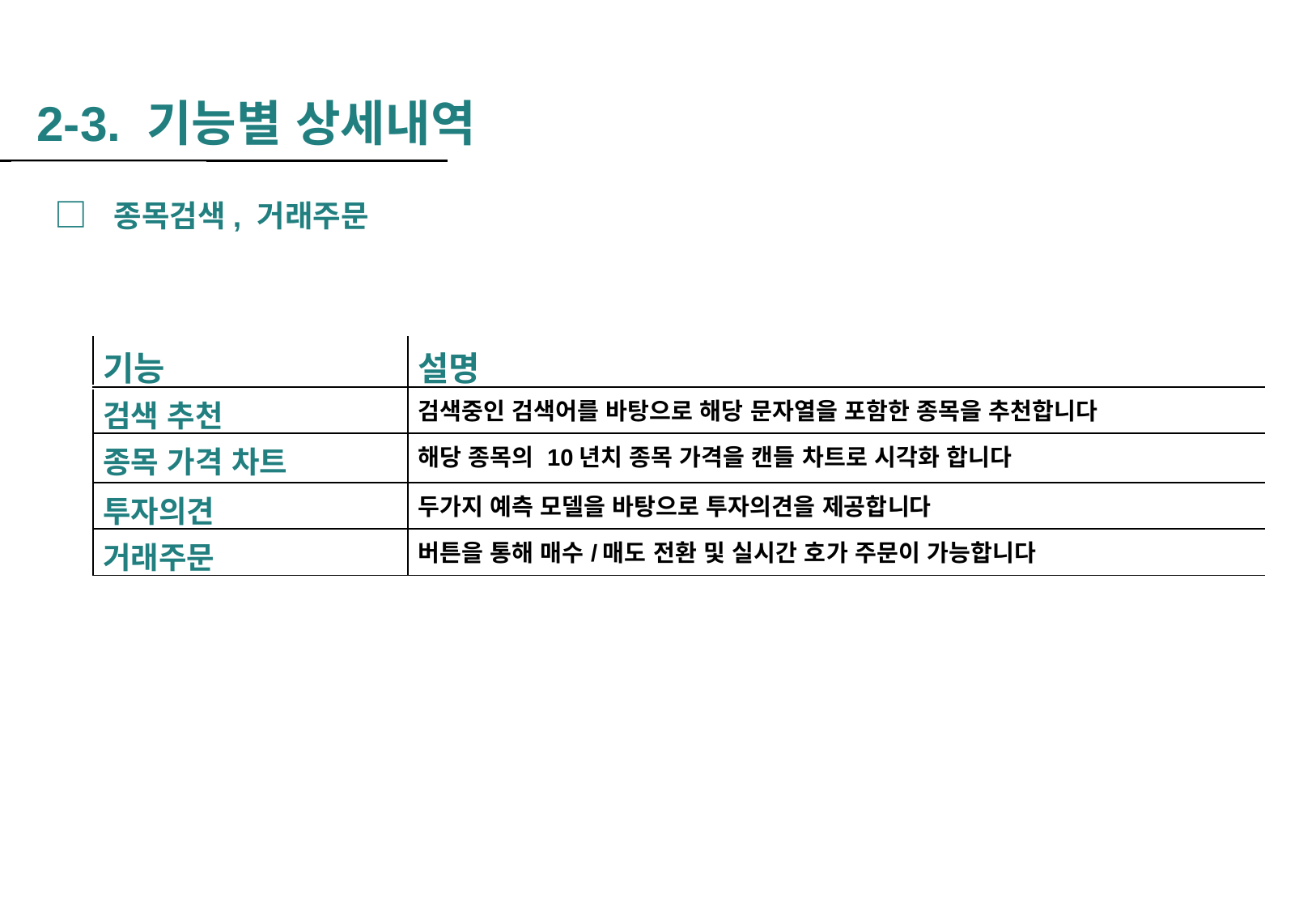

2-3. 기능별 상세내역

□  종목검색, 거래주문
|  | 기능 | 설명 |
| --- | --- | --- |
|  | 검색 추천 | 검색중인 검색어를 바탕으로 해당 문자열을 포함한 종목을 추천합니다 |
|  | 종목 가격 차트 | 해당 종목의 10년치 종목 가격을 캔들 차트로 시각화 합니다 |
|  | 투자의견 | 두가지 예측 모델을 바탕으로 투자의견을 제공합니다 |
|  | 거래주문 | 버튼을 통해 매수/매도 전환 및 실시간 호가 주문이 가능합니다 |